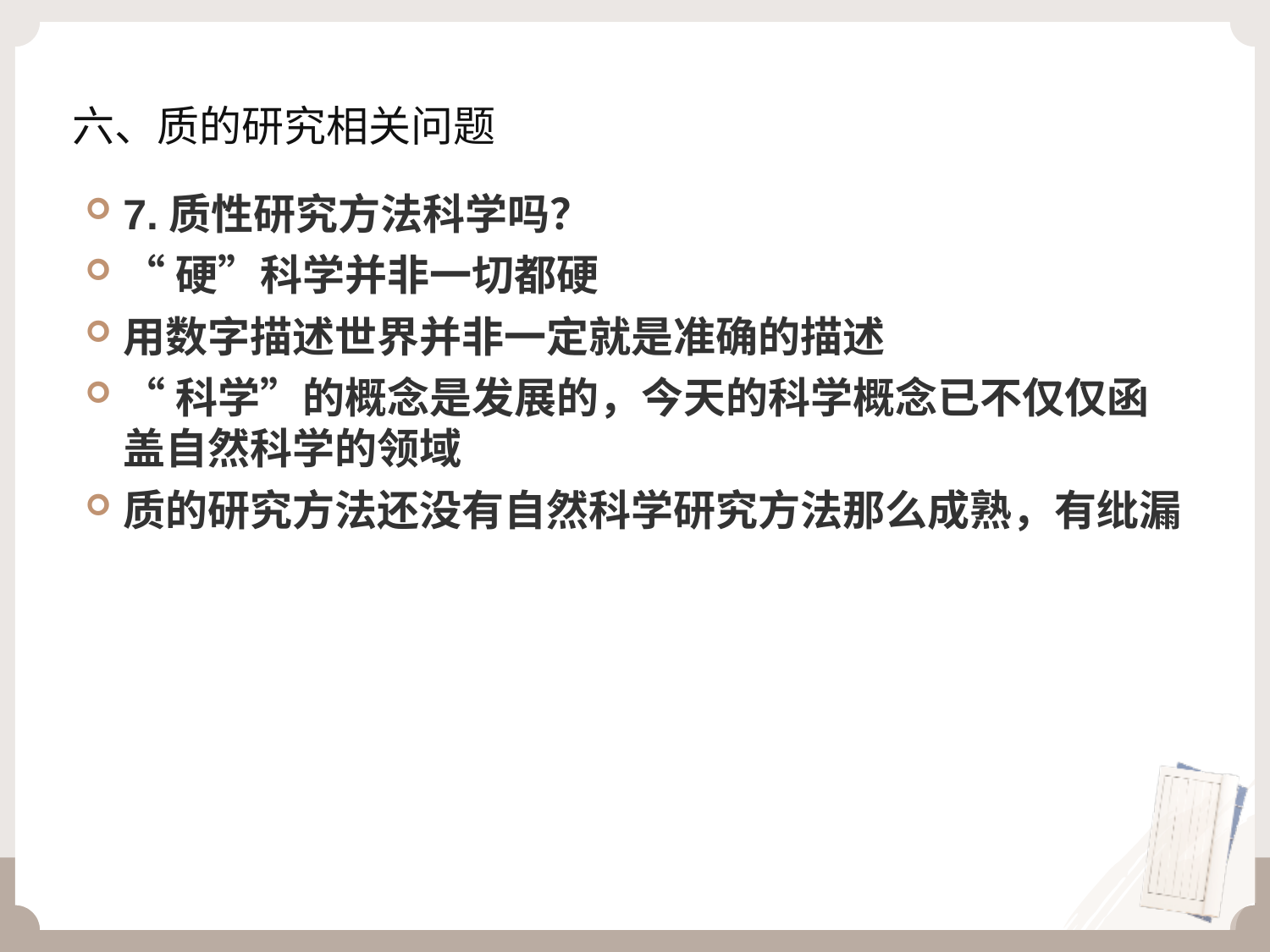

# 六、质的研究相关问题
7.质性研究方法科学吗？
“硬”科学并非一切都硬
用数字描述世界并非一定就是准确的描述
“科学”的概念是发展的，今天的科学概念已不仅仅函盖自然科学的领域
质的研究方法还没有自然科学研究方法那么成熟，有纰漏